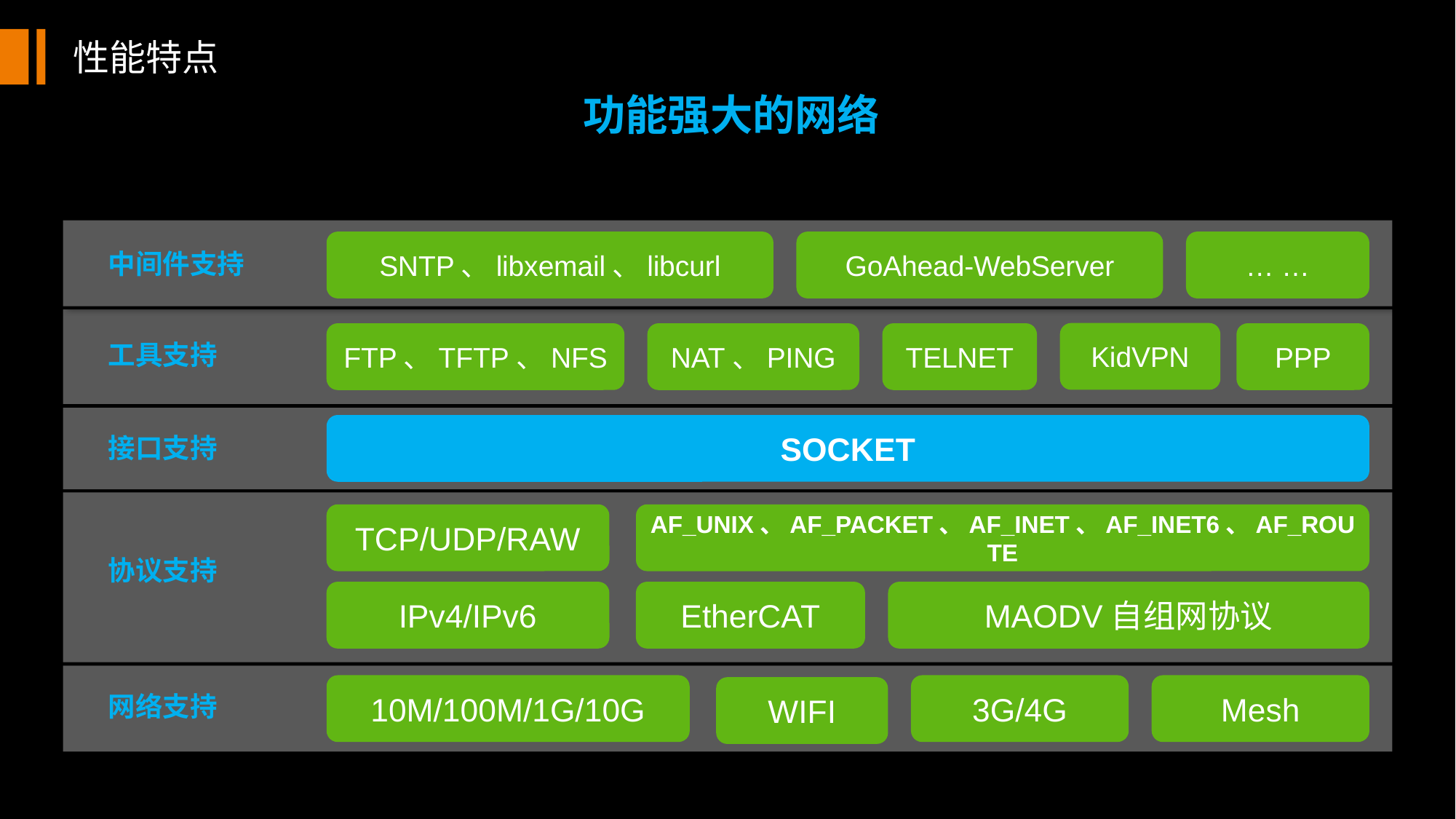

性能特点
功能强大的网络

SNTP、libxemail、libcurl
GoAhead-WebServer
… …
中间件支持

KidVPN
FTP、TFTP、NFS
NAT、PING
TELNET
PPP
工具支持

SOCKET
接口支持

TCP/UDP/RAW
AF_UNIX、AF_PACKET、AF_INET、AF_INET6、AF_ROUTE
协议支持
IPv4/IPv6
EtherCAT
MAODV自组网协议

10M/100M/1G/10G
3G/4G
Mesh
WIFI
网络支持